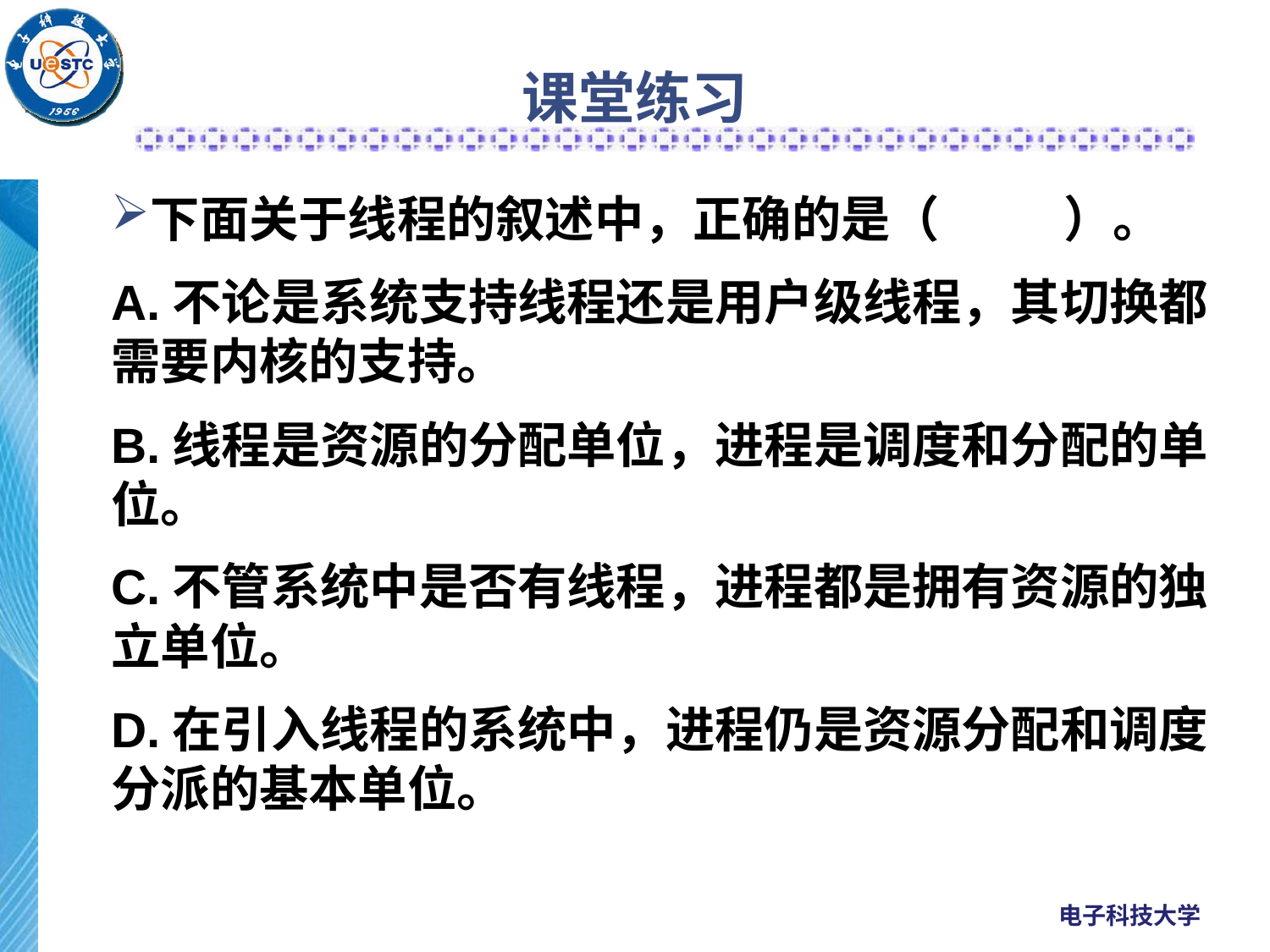

# 课堂练习
下面关于线程的叙述中，正确的是（     ）。
A.不论是系统支持线程还是用户级线程，其切换都需要内核的支持。
B.线程是资源的分配单位，进程是调度和分配的单位。
C.不管系统中是否有线程，进程都是拥有资源的独立单位。
D.在引入线程的系统中，进程仍是资源分配和调度分派的基本单位。